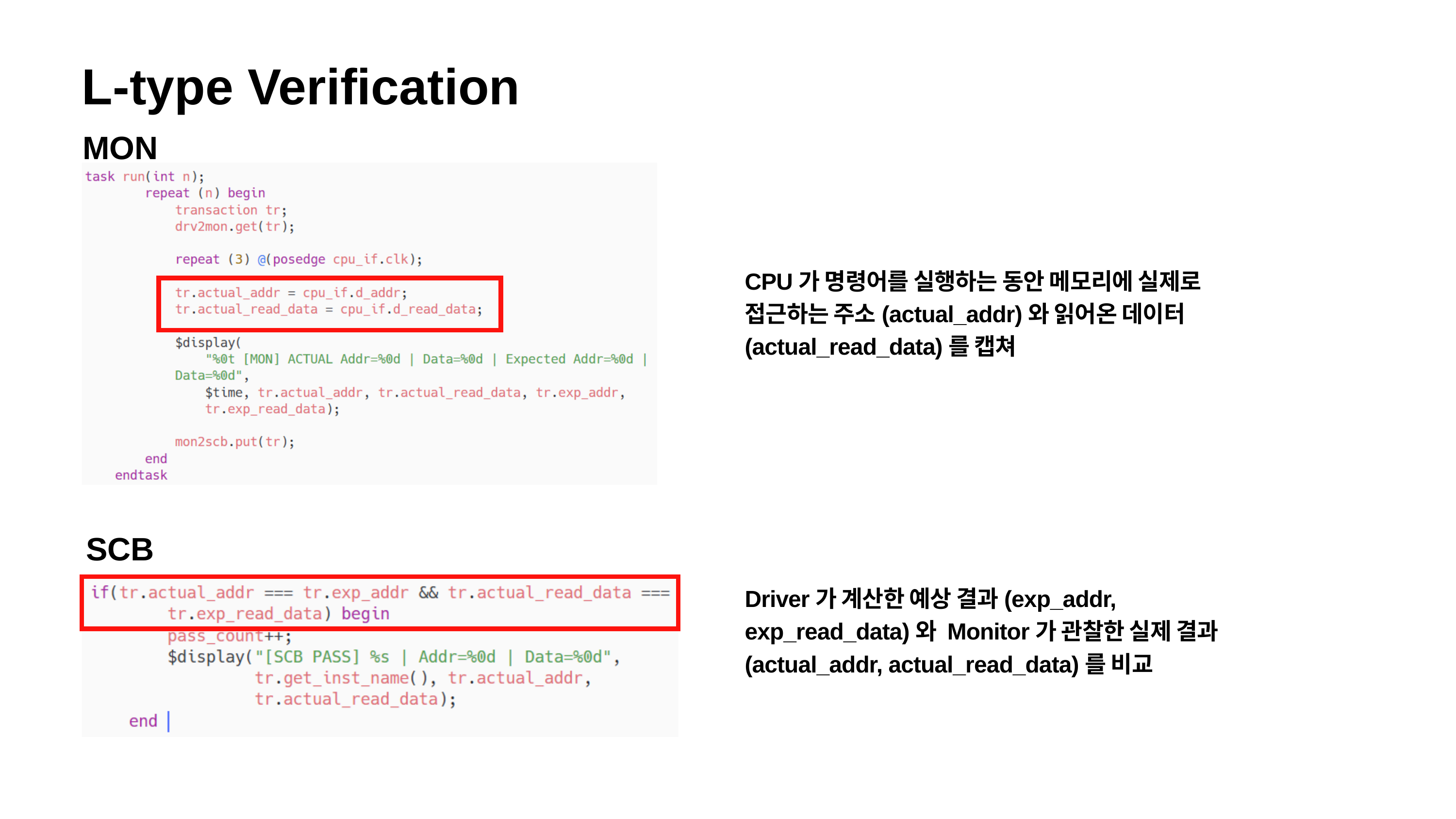

L-type Verification
MON

CPU가 명령어를 실행하는 동안 메모리에 실제로 접근하는 주소(actual_addr)와 읽어온 데이터(actual_read_data)를 캡쳐

SCB

Driver가 계산한 예상 결과(exp_addr, exp_read_data)와 Monitor가 관찰한 실제 결과(actual_addr, actual_read_data)를 비교